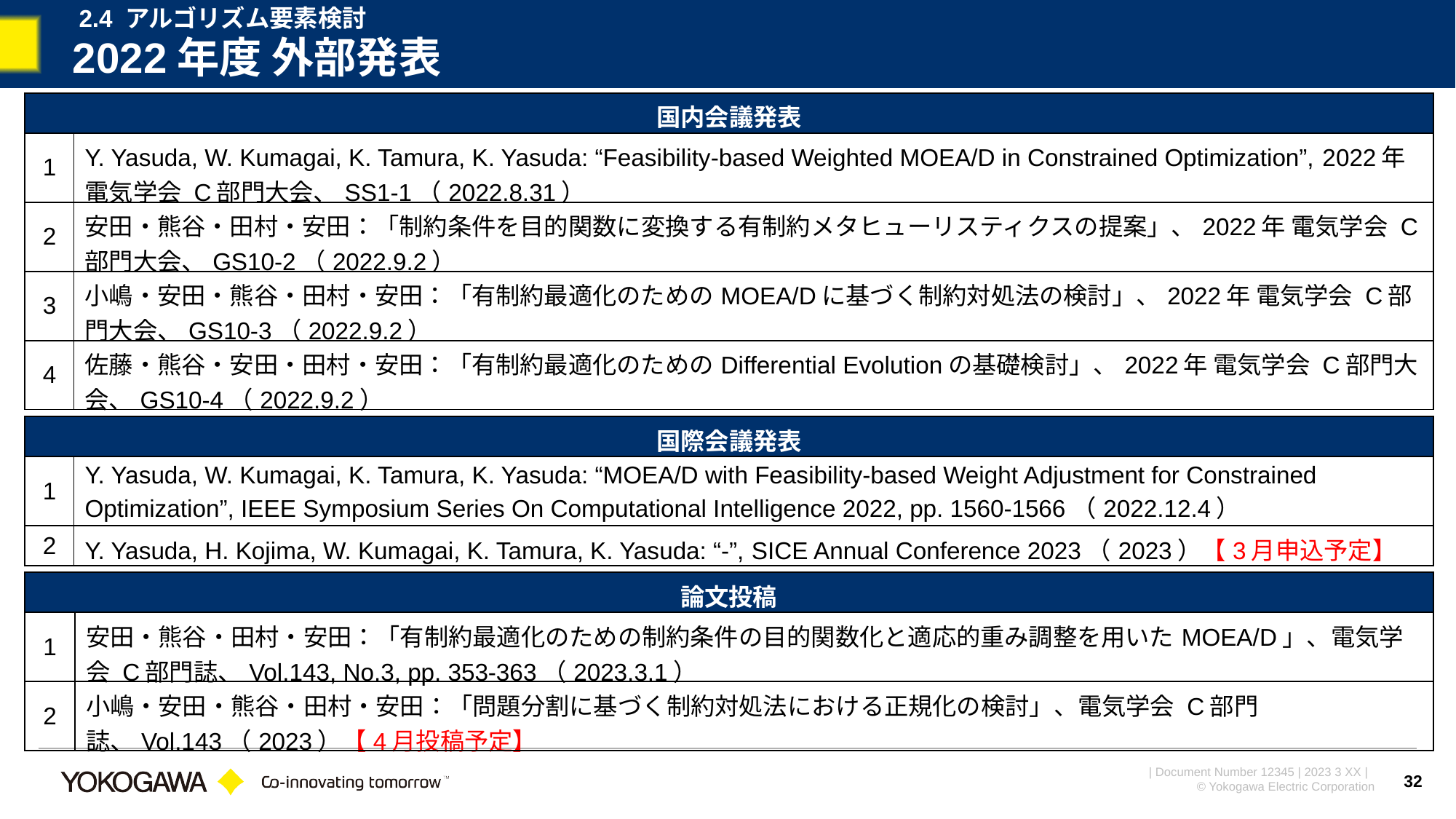

2.4 アルゴリズム要素検討
# 2022年度 外部発表
| 国内会議発表 |  |
| --- | --- |
| 1 | Y. Yasuda, W. Kumagai, K. Tamura, K. Yasuda: “Feasibility-based Weighted MOEA/D in Constrained Optimization”, 2022年 電気学会 C部門大会、SS1-1（2022.8.31） |
| 2 | 安田・熊谷・田村・安田：「制約条件を目的関数に変換する有制約メタヒューリスティクスの提案」、2022年 電気学会 C部門大会、GS10-2（2022.9.2） |
| 3 | 小嶋・安田・熊谷・田村・安田：「有制約最適化のためのMOEA/Dに基づく制約対処法の検討」、2022年 電気学会 C部門大会、GS10-3（2022.9.2） |
| 4 | 佐藤・熊谷・安田・田村・安田：「有制約最適化のためのDifferential Evolutionの基礎検討」、2022年 電気学会 C部門大会、GS10-4（2022.9.2） |
| 国際会議発表 |  |
| --- | --- |
| 1 | Y. Yasuda, W. Kumagai, K. Tamura, K. Yasuda: “MOEA/D with Feasibility-based Weight Adjustment for Constrained Optimization”, IEEE Symposium Series On Computational Intelligence 2022, pp. 1560-1566（2022.12.4） |
| 2 | Y. Yasuda, H. Kojima, W. Kumagai, K. Tamura, K. Yasuda: “-”, SICE Annual Conference 2023（2023）【3月申込予定】 |
| 論文投稿 |  |
| --- | --- |
| 1 | 安田・熊谷・田村・安田：「有制約最適化のための制約条件の目的関数化と適応的重み調整を用いたMOEA/D」、電気学会 C部門誌、Vol.143, No.3, pp. 353-363（2023.3.1） |
| 2 | 小嶋・安田・熊谷・田村・安田：「問題分割に基づく制約対処法における正規化の検討」、電気学会 C部門誌、Vol.143（2023）【4月投稿予定】 |
32